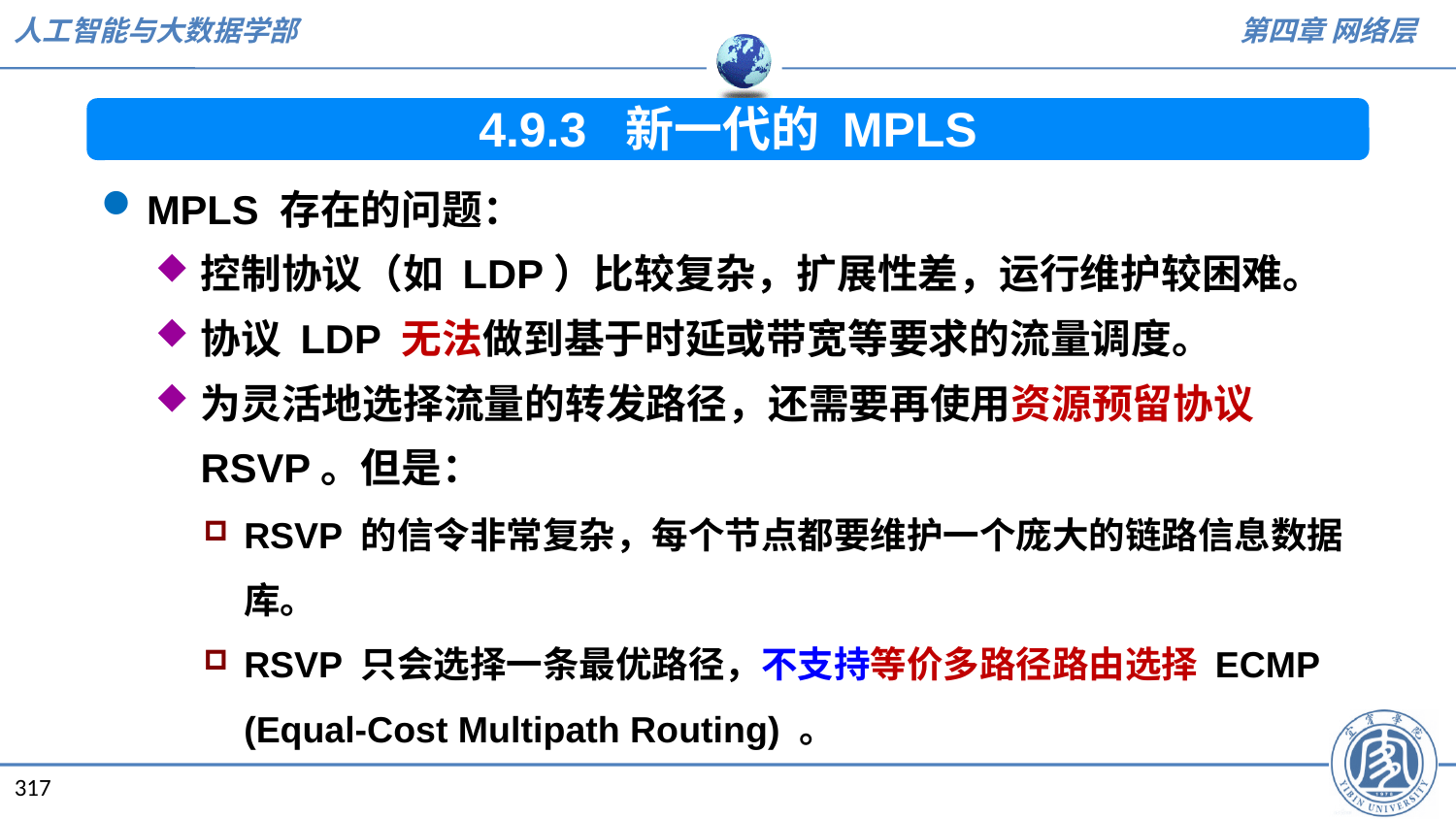

4.9.3  新一代的 MPLS

MPLS 存在的问题：
控制协议（如 LDP）比较复杂，扩展性差，运行维护较困难。
协议 LDP 无法做到基于时延或带宽等要求的流量调度。
为灵活地选择流量的转发路径，还需要再使用资源预留协议 RSVP。但是：
RSVP 的信令非常复杂，每个节点都要维护一个庞大的链路信息数据库。
RSVP 只会选择一条最优路径，不支持等价多路径路由选择 ECMP (Equal-Cost Multipath Routing) 。
317